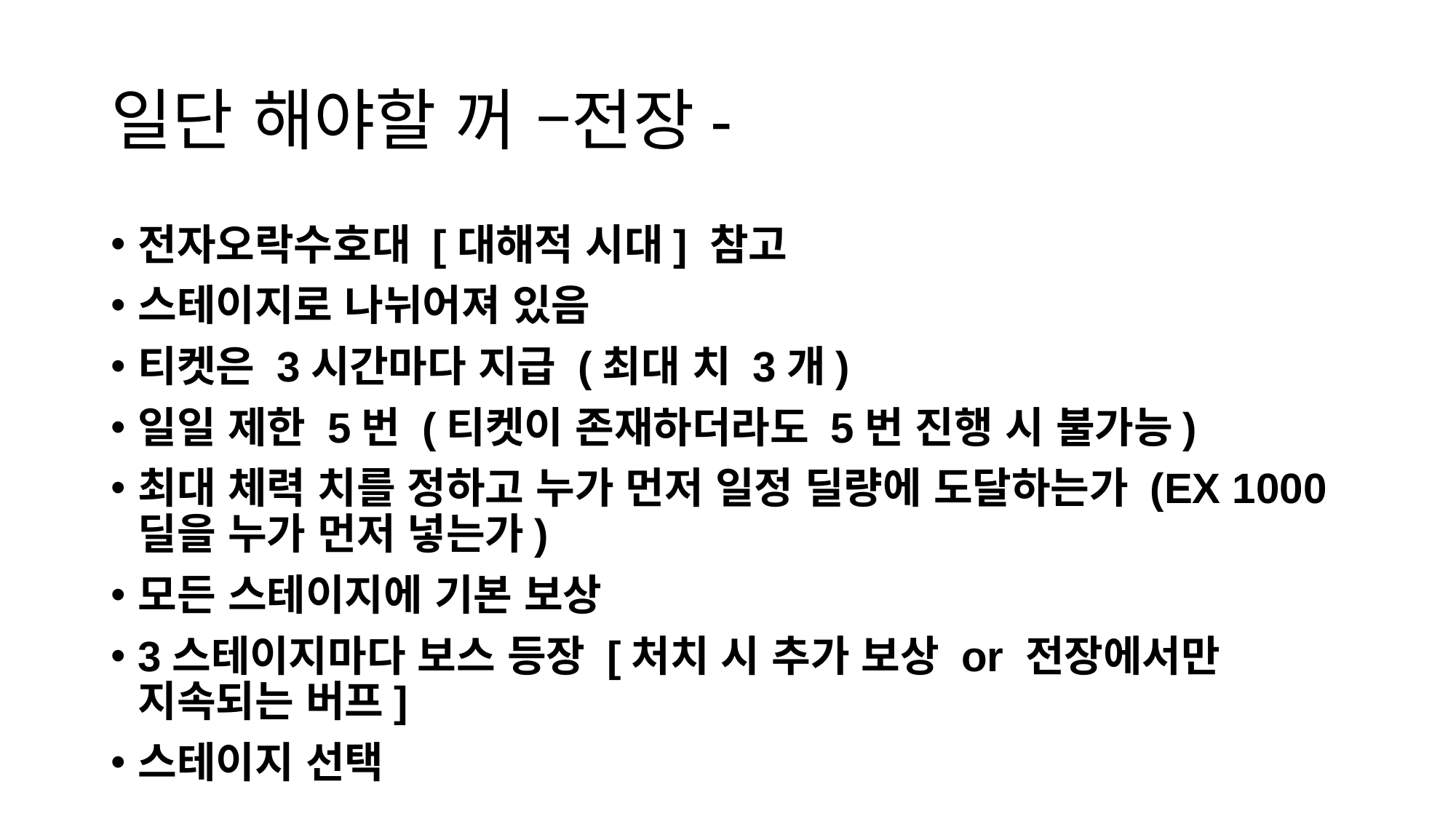

# 일단 해야할 꺼 –전장-
전자오락수호대 [대해적 시대] 참고
스테이지로 나뉘어져 있음
티켓은 3시간마다 지급 (최대 치 3개)
일일 제한 5번 (티켓이 존재하더라도 5번 진행 시 불가능)
최대 체력 치를 정하고 누가 먼저 일정 딜량에 도달하는가 (EX 1000딜을 누가 먼저 넣는가)
모든 스테이지에 기본 보상
3스테이지마다 보스 등장 [처치 시 추가 보상 or 전장에서만 지속되는 버프]
스테이지 선택